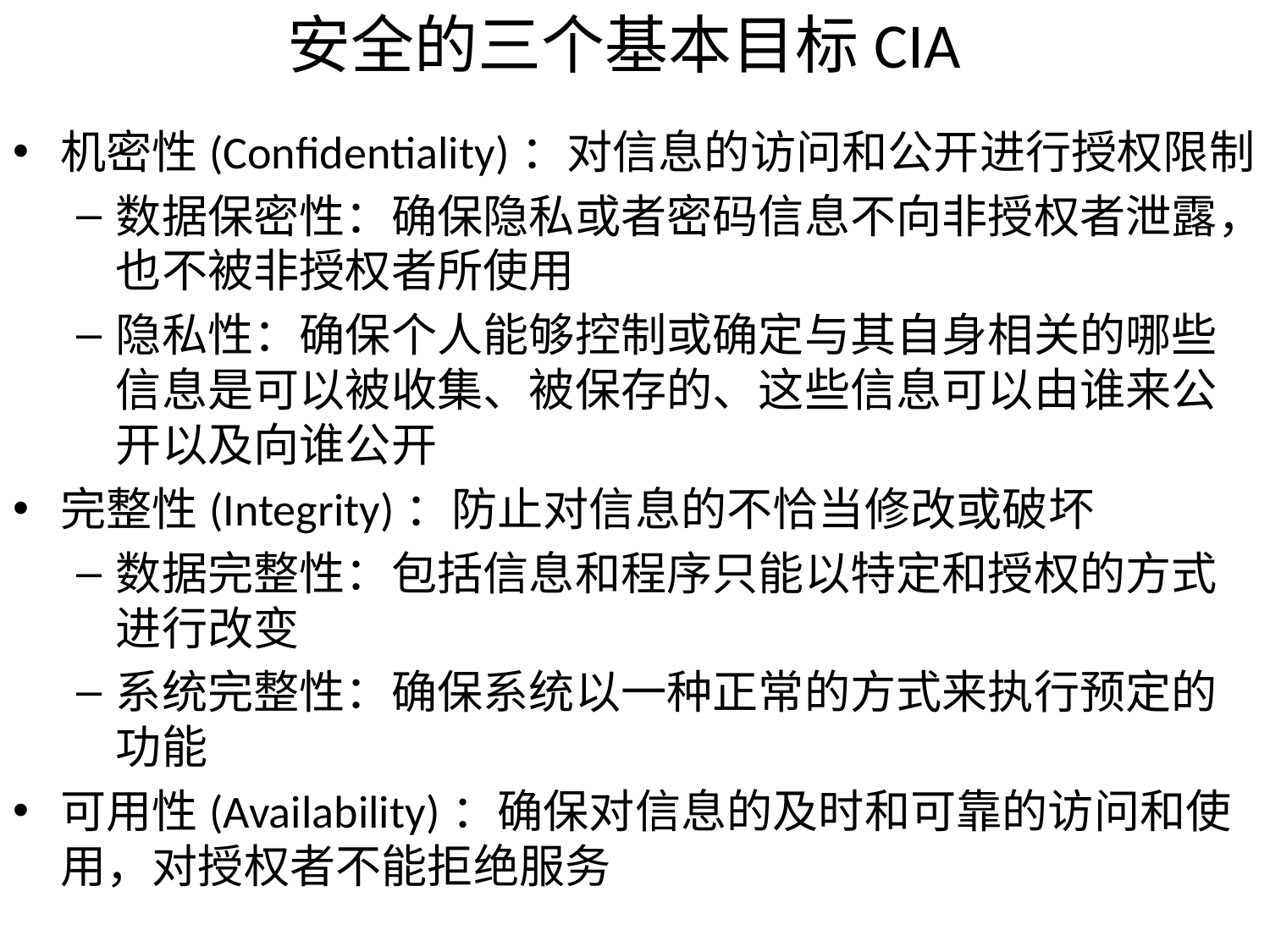

# 安全的三个基本目标CIA
机密性(Confidentiality)：对信息的访问和公开进行授权限制
数据保密性：确保隐私或者密码信息不向非授权者泄露，也不被非授权者所使用
隐私性：确保个人能够控制或确定与其自身相关的哪些信息是可以被收集、被保存的、这些信息可以由谁来公开以及向谁公开
完整性(Integrity)：防止对信息的不恰当修改或破坏
数据完整性：包括信息和程序只能以特定和授权的方式进行改变
系统完整性：确保系统以一种正常的方式来执行预定的功能
可用性(Availability)：确保对信息的及时和可靠的访问和使用，对授权者不能拒绝服务

7